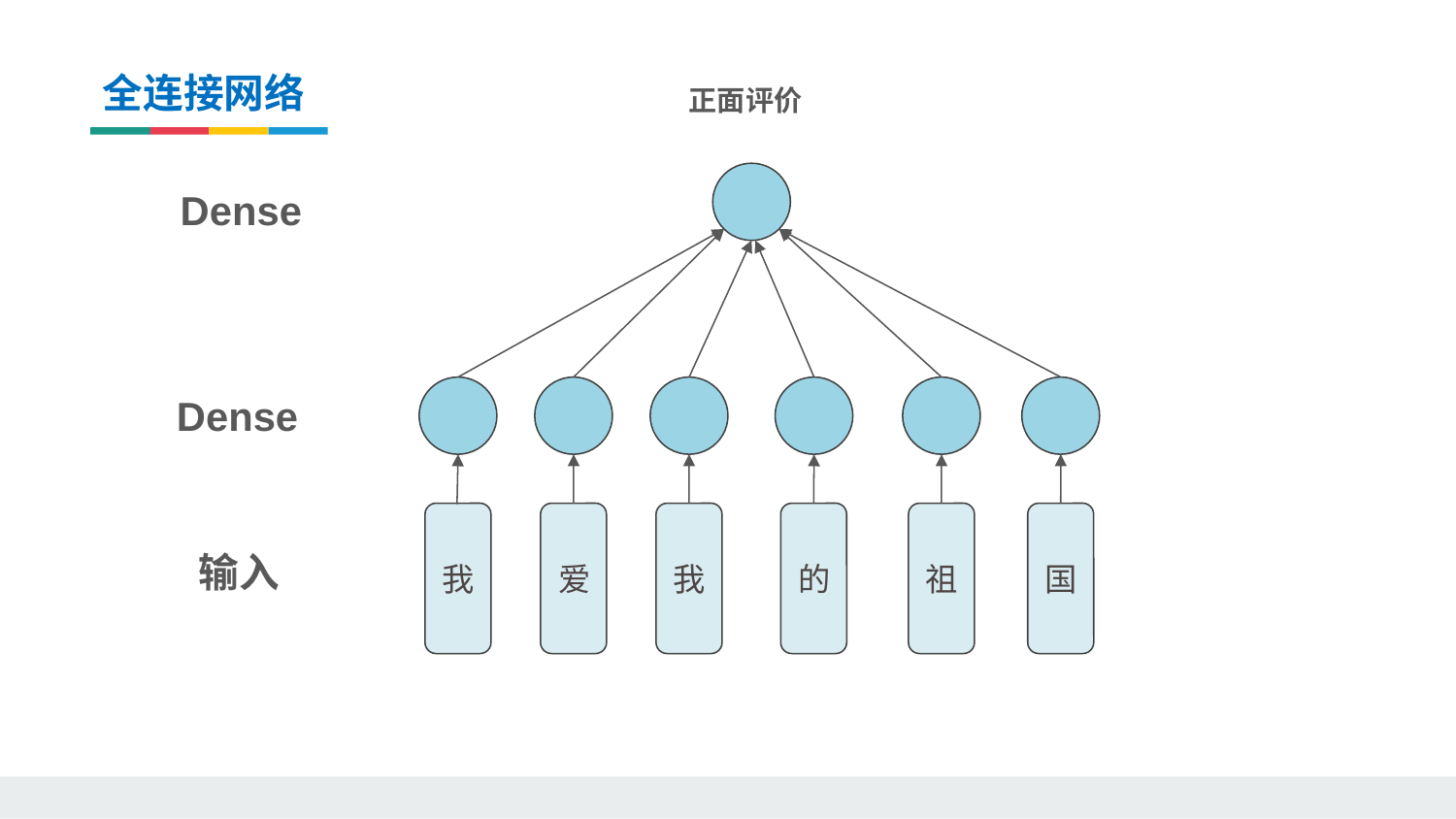

全连接网络
正面评价

Dense

Dense
输入
我
我
爱
的
祖
国